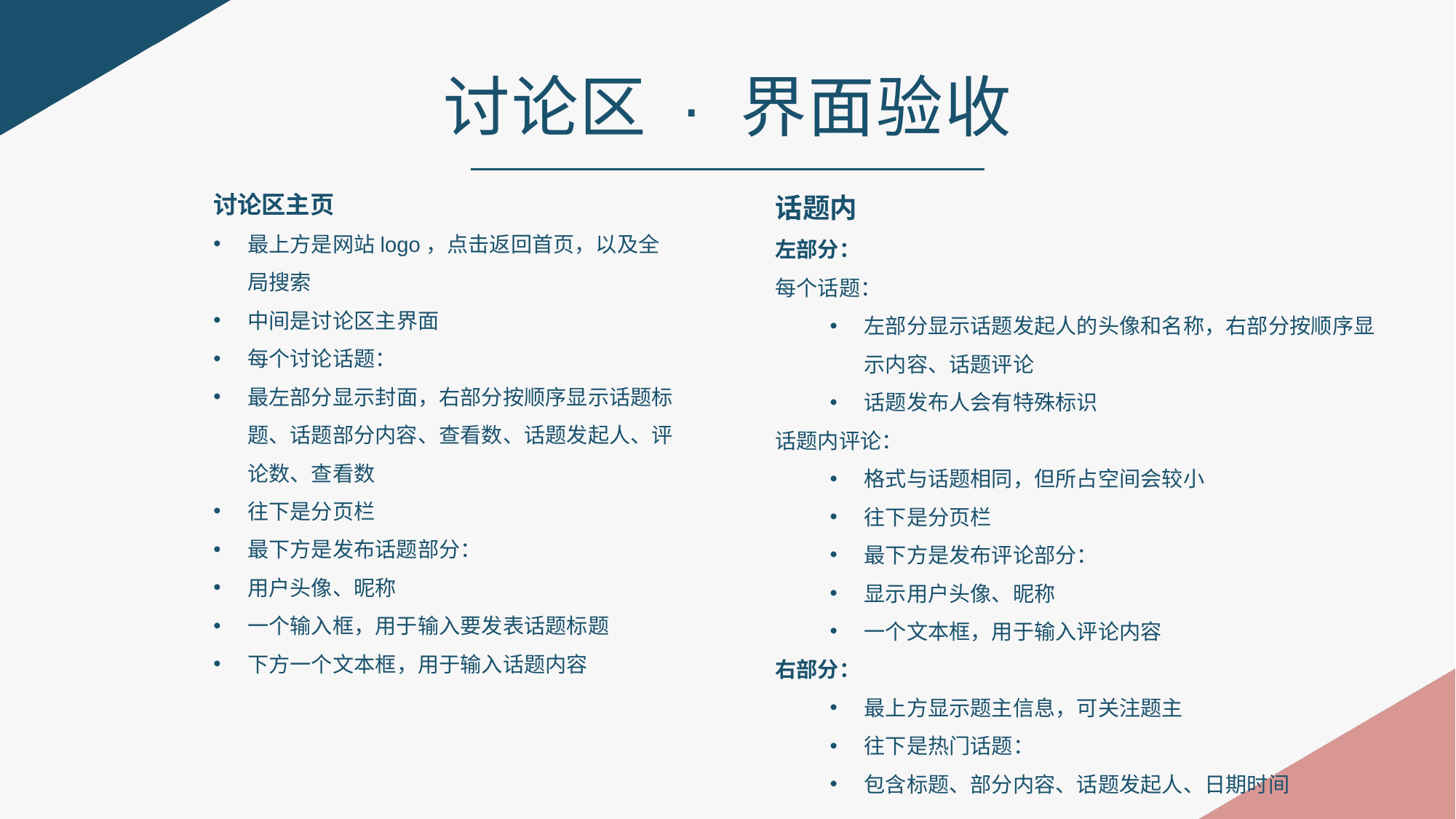

讨论区 · 界面验收
讨论区主页
最上方是网站logo，点击返回首页，以及全局搜索
中间是讨论区主界面
每个讨论话题：
最左部分显示封面，右部分按顺序显示话题标题、话题部分内容、查看数、话题发起人、评论数、查看数
往下是分页栏
最下方是发布话题部分：
用户头像、昵称
一个输入框，用于输入要发表话题标题
下方一个文本框，用于输入话题内容
话题内
左部分：
每个话题：
左部分显示话题发起人的头像和名称，右部分按顺序显示内容、话题评论
话题发布人会有特殊标识
话题内评论：
格式与话题相同，但所占空间会较小
往下是分页栏
最下方是发布评论部分：
显示用户头像、昵称
一个文本框，用于输入评论内容
右部分：
最上方显示题主信息，可关注题主
往下是热门话题：
包含标题、部分内容、话题发起人、日期时间